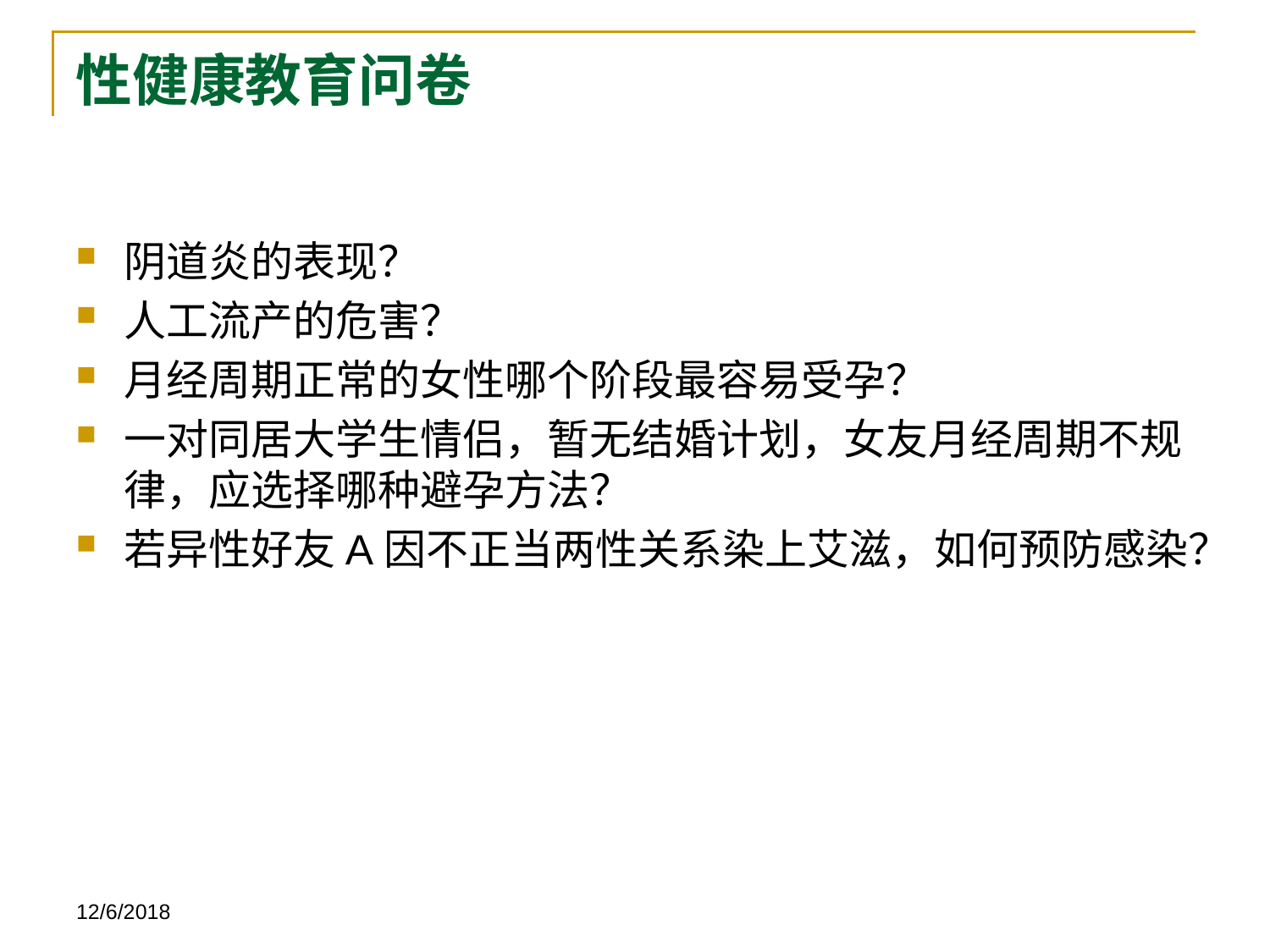

# 性健康教育问卷

阴道炎的表现？
人工流产的危害？
月经周期正常的女性哪个阶段最容易受孕？
一对同居大学生情侣，暂无结婚计划，女友月经周期不规律，应选择哪种避孕方法？
若异性好友A因不正当两性关系染上艾滋，如何预防感染？

12/6/2018